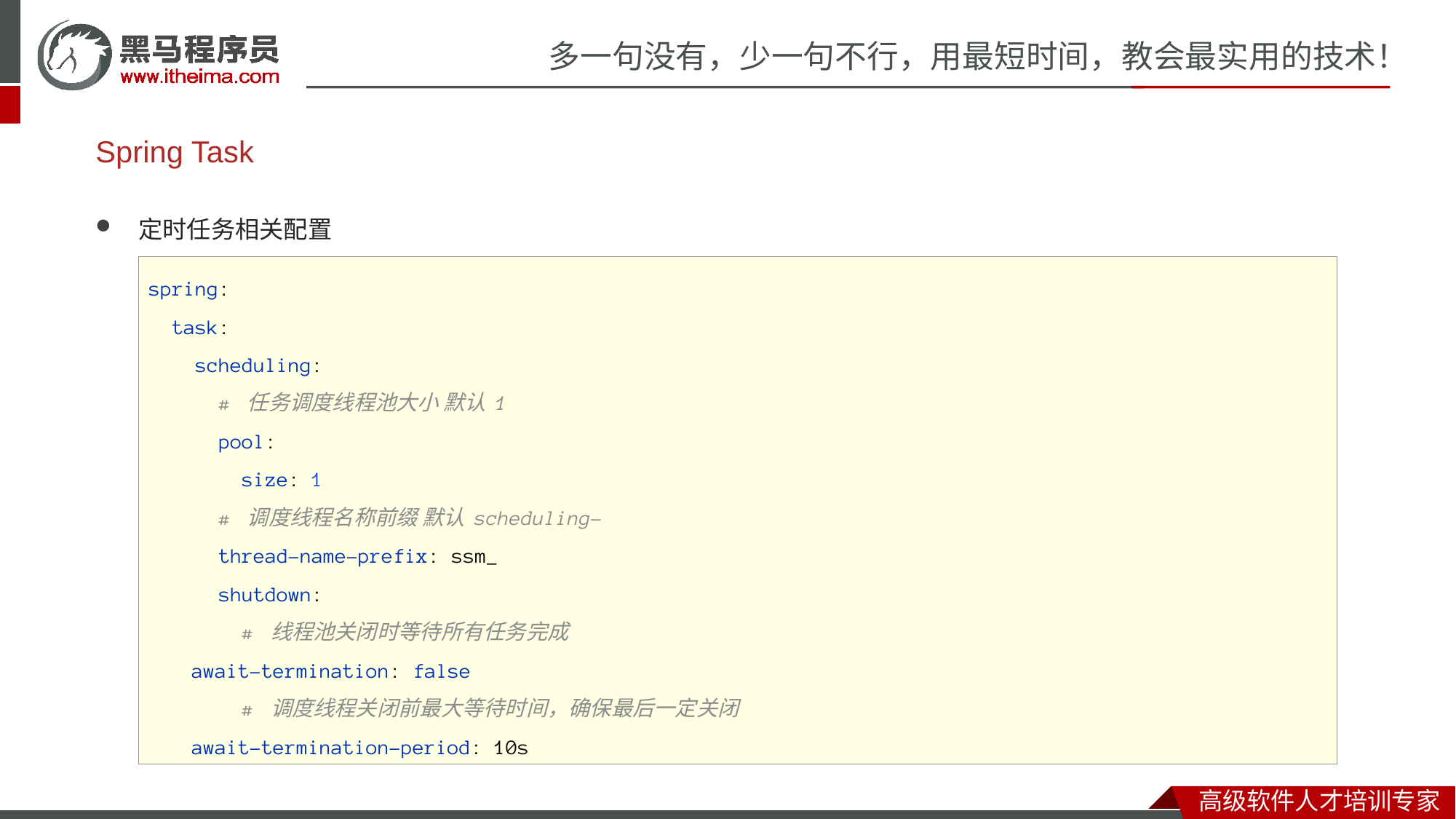

# Spring Task
定时任务相关配置
spring:
  task:
    scheduling:
      # 任务调度线程池大小 默认 1
      pool:
        size: 1
      # 调度线程名称前缀 默认 scheduling-
      thread-name-prefix: ssm_
      shutdown:
        # 线程池关闭时等待所有任务完成
        await-termination: false
        # 调度线程关闭前最大等待时间，确保最后一定关闭
        await-termination-period: 10s